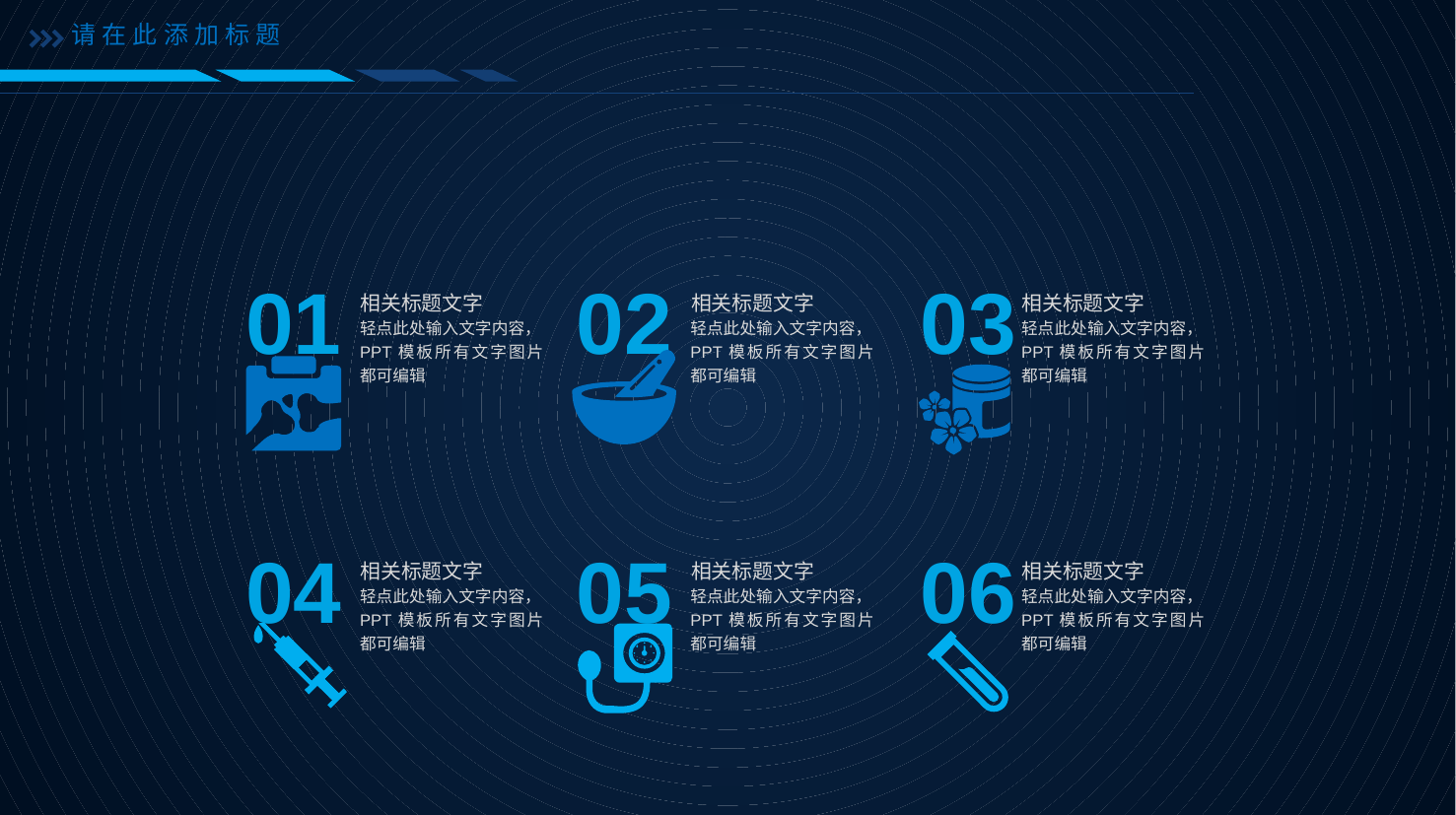

请在此添加标题

01
02
03
相关标题文字
轻点此处输入文字内容，PPT模板所有文字图片都可编辑
相关标题文字
轻点此处输入文字内容，PPT模板所有文字图片都可编辑
相关标题文字
轻点此处输入文字内容，PPT模板所有文字图片都可编辑

04
05
06
相关标题文字
轻点此处输入文字内容，PPT模板所有文字图片都可编辑
相关标题文字
轻点此处输入文字内容，PPT模板所有文字图片都可编辑
相关标题文字
轻点此处输入文字内容，PPT模板所有文字图片都可编辑